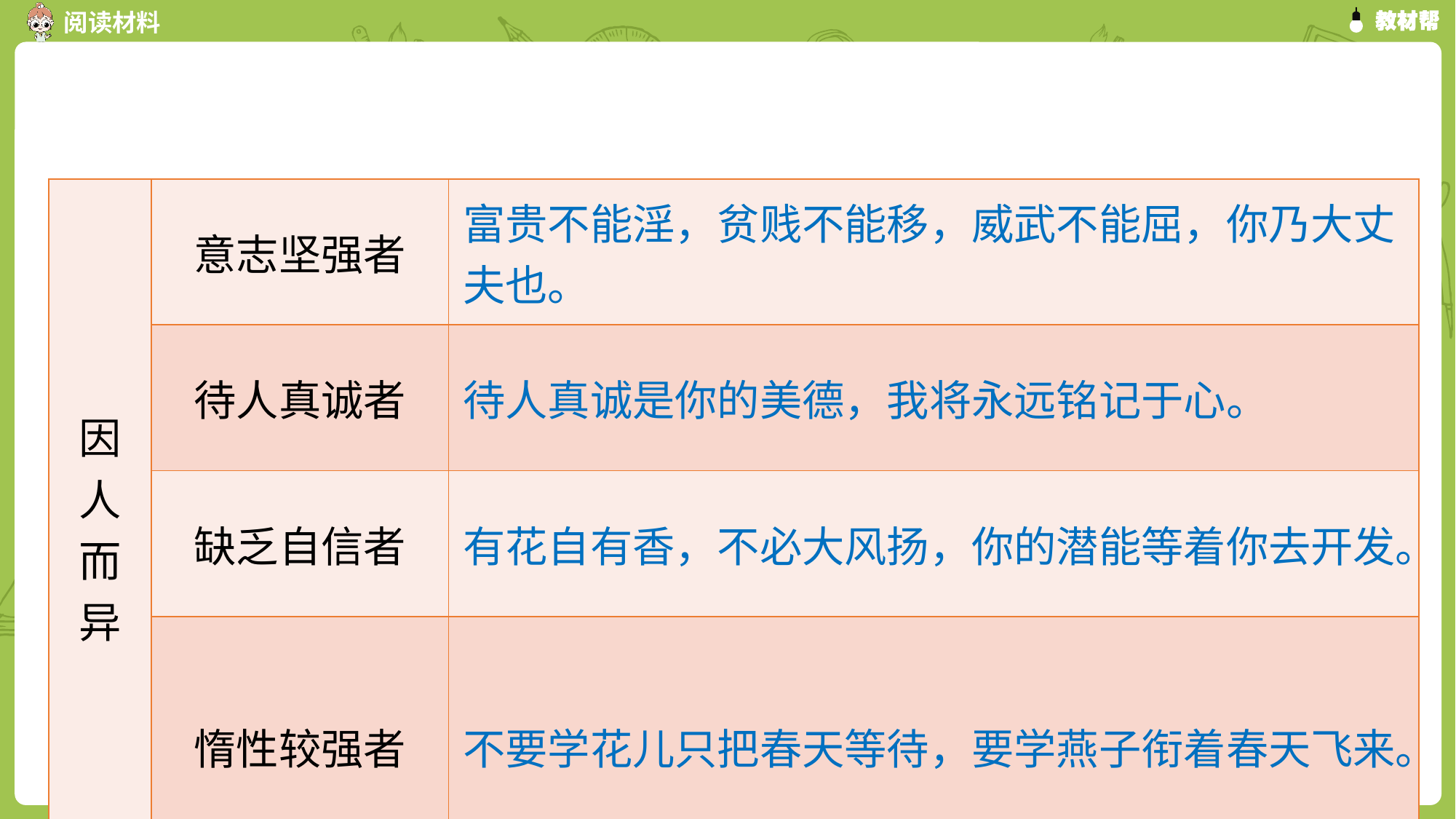

| 因 人 而 异 | 意志坚强者 | 富贵不能淫，贫贱不能移，威武不能屈，你乃大丈夫也。 |
| --- | --- | --- |
|  | 待人真诚者 | 待人真诚是你的美德，我将永远铭记于心。 |
|  | 缺乏自信者 | 有花自有香，不必大风扬，你的潜能等着你去开发。 |
|  | 惰性较强者 | 不要学花儿只把春天等待，要学燕子衔着春天飞来。 |